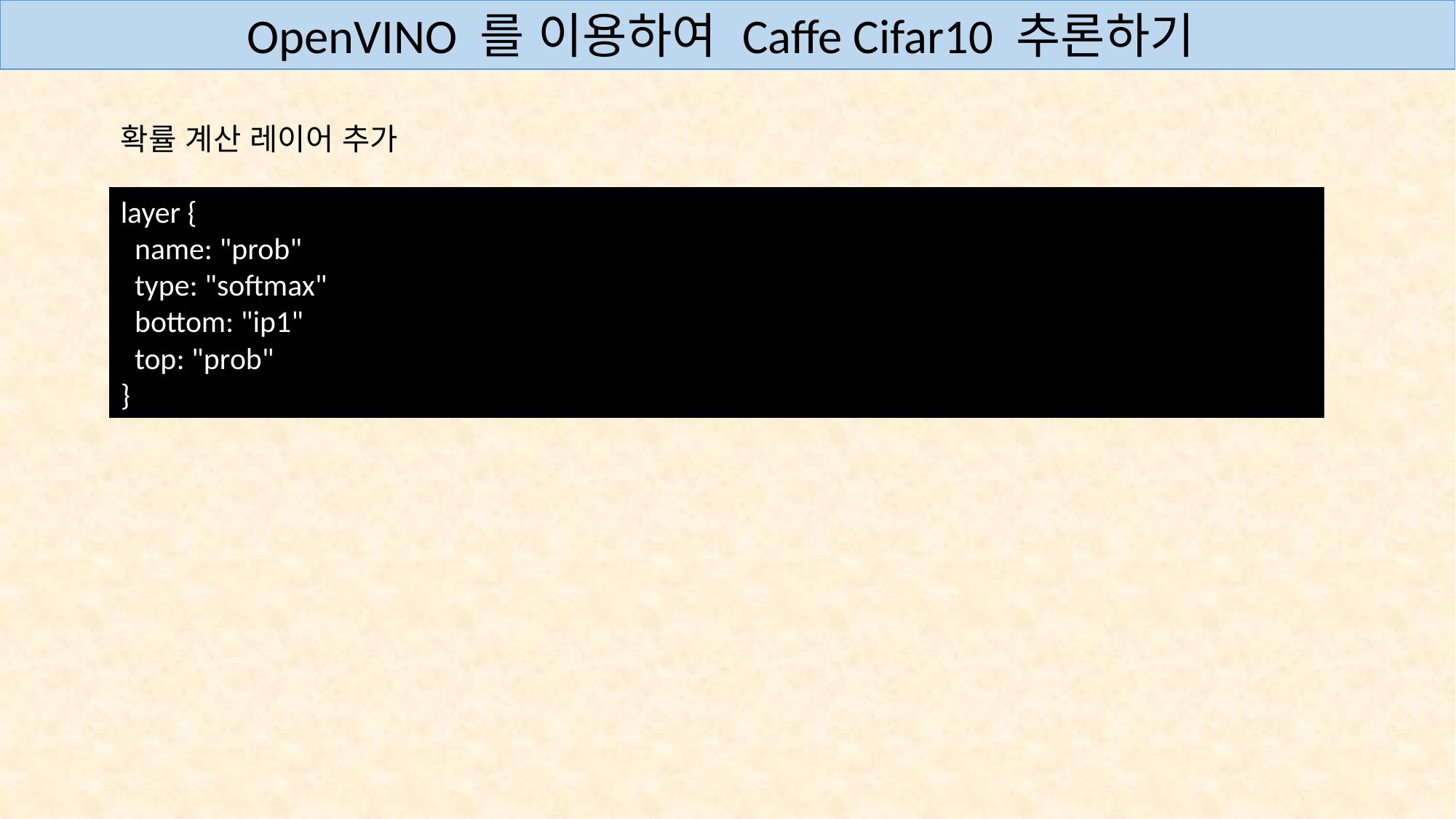

OpenVINO 를 이용하여 Caffe Cifar10 추론하기
확률 계산 레이어 추가
layer {
  name: "prob"
  type: "softmax"
  bottom: "ip1"
  top: "prob"
}